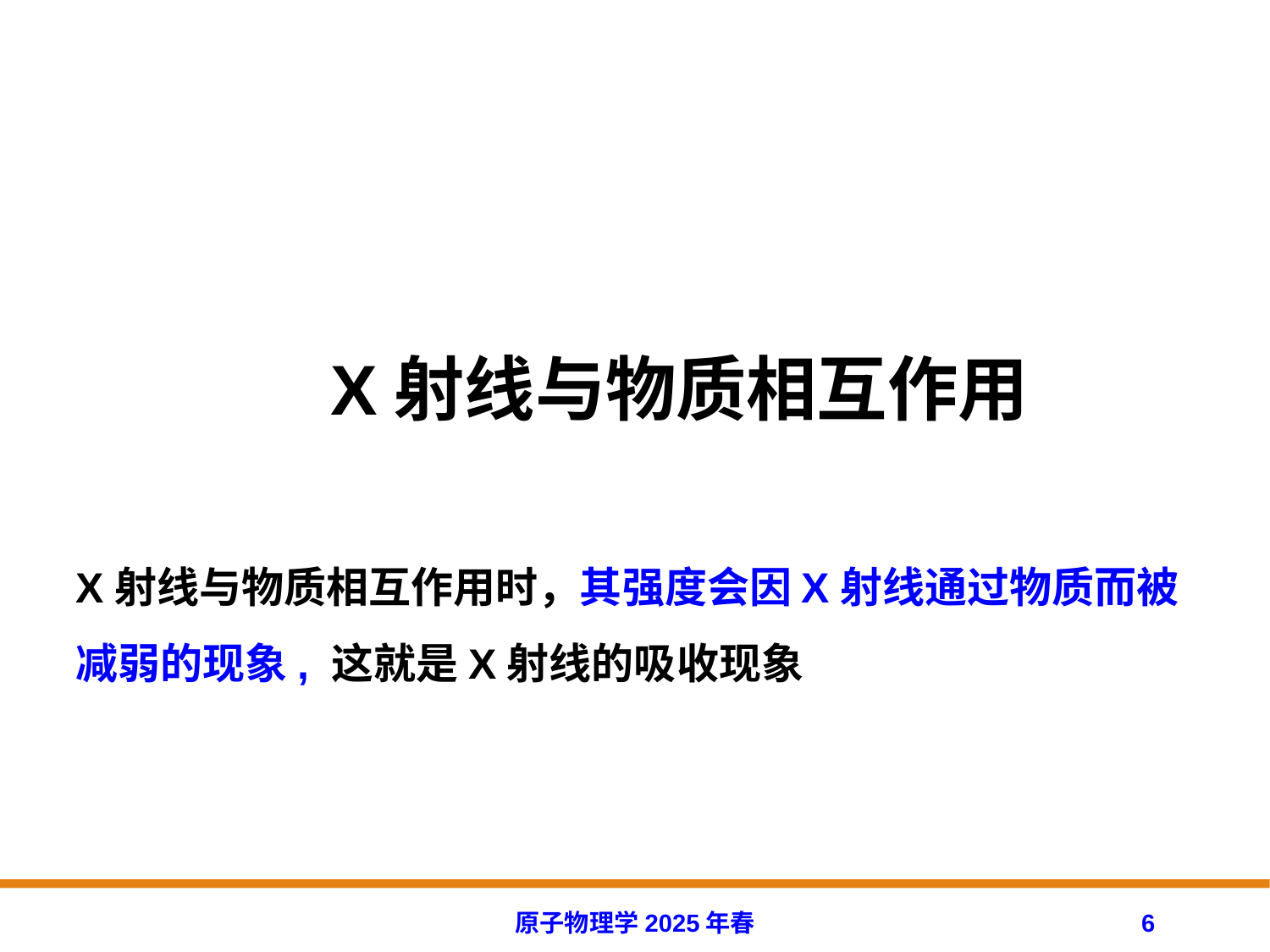

X射线与物质相互作用
X射线与物质相互作用时，其强度会因X射线通过物质而被减弱的现象, 这就是X射线的吸收现象
原子物理学2025年春
6